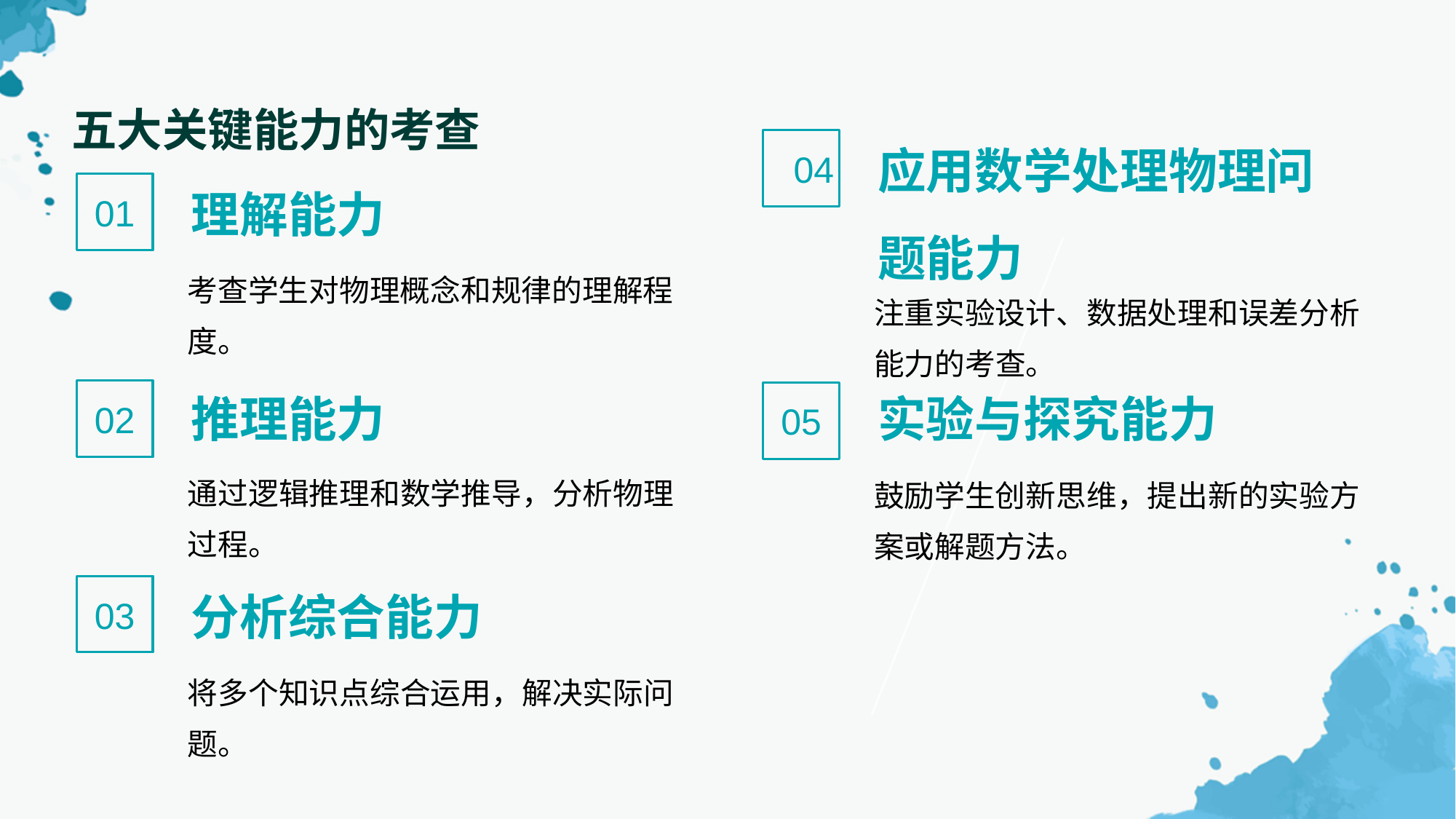

五大关键能力的考查

04

理解能力
应用数学处理物理问题能力
01
考查学生对物理概念和规律的理解程度。
注重实验设计、数据处理和误差分析能力的考查。
推理能力
实验与探究能力

02
05
通过逻辑推理和数学推导，分析物理过程。
鼓励学生创新思维，提出新的实验方案或解题方法。

分析综合能力
03
将多个知识点综合运用，解决实际问题。